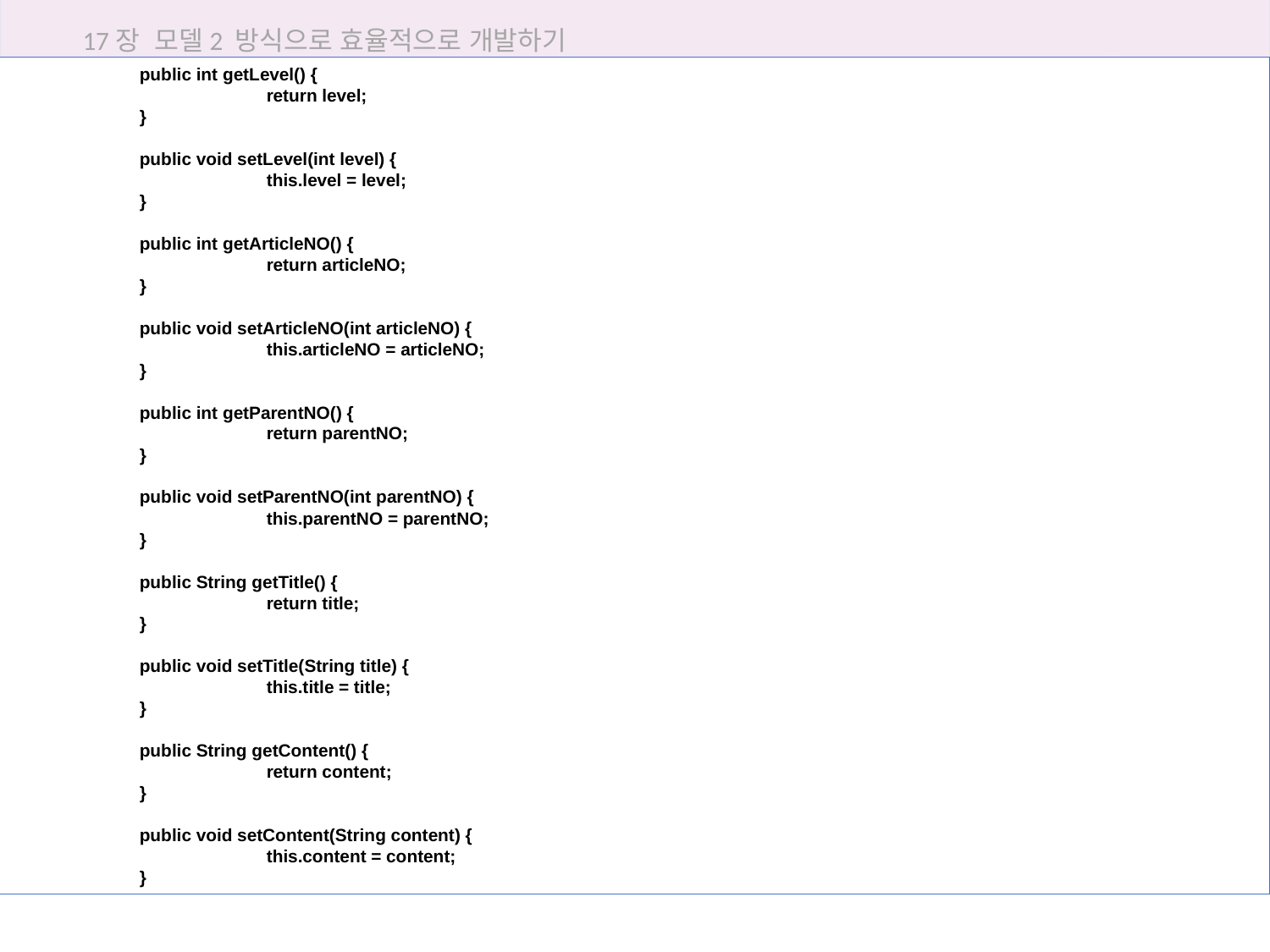

17장  모델2 방식으로 효율적으로 개발하기
	public int getLevel() {
		return level;
	}

	public void setLevel(int level) {
		this.level = level;
	}

	public int getArticleNO() {
		return articleNO;
	}

	public void setArticleNO(int articleNO) {
		this.articleNO = articleNO;
	}

	public int getParentNO() {
		return parentNO;
	}

	public void setParentNO(int parentNO) {
		this.parentNO = parentNO;
	}

	public String getTitle() {
		return title;
	}

	public void setTitle(String title) {
		this.title = title;
	}

	public String getContent() {
		return content;
	}

	public void setContent(String content) {
		this.content = content;
	}